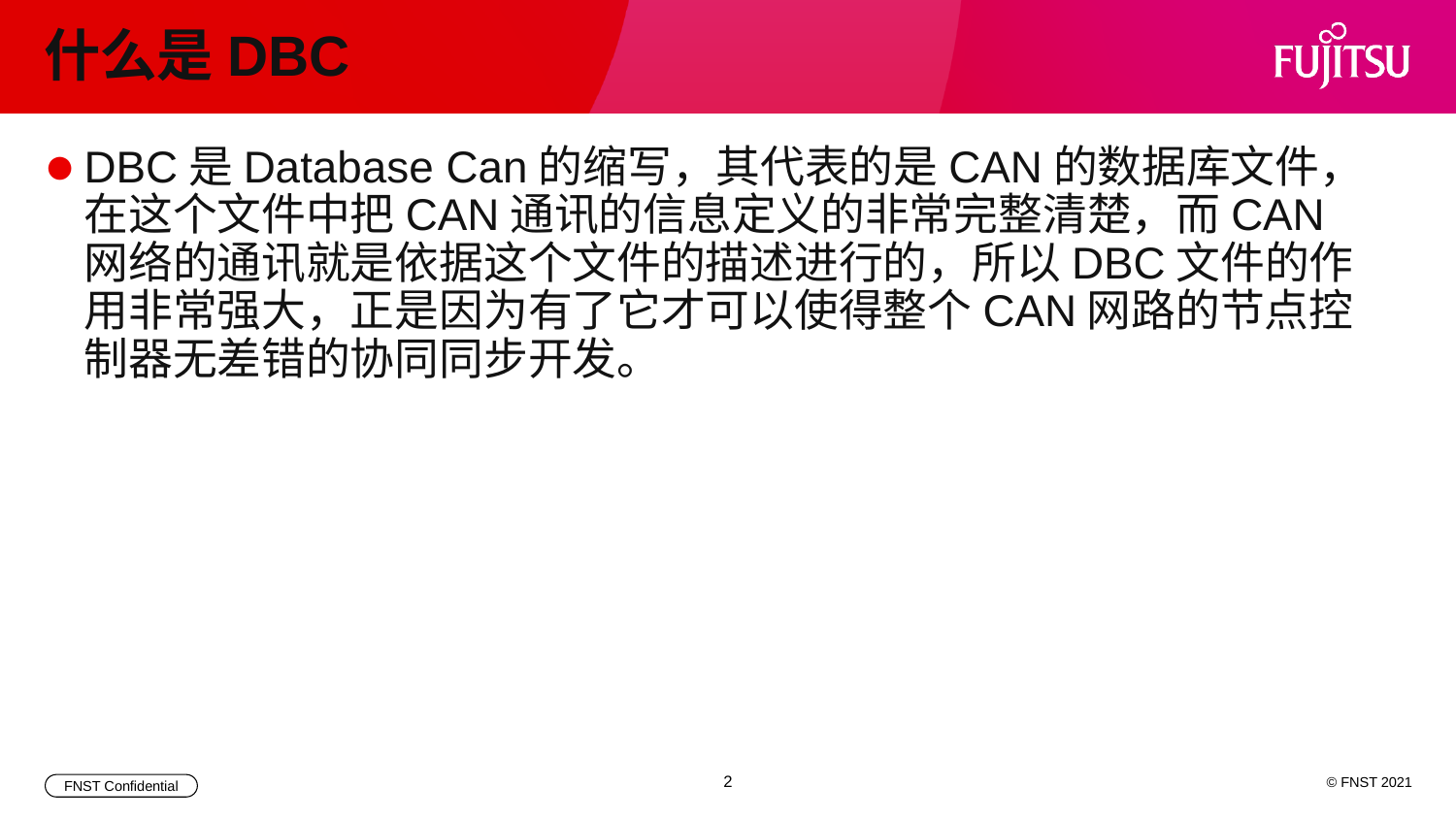

# 什么是DBC
DBC是Database Can的缩写，其代表的是CAN的数据库文件，在这个文件中把CAN通讯的信息定义的非常完整清楚，而CAN网络的通讯就是依据这个文件的描述进行的，所以DBC文件的作用非常强大，正是因为有了它才可以使得整个CAN网路的节点控制器无差错的协同同步开发。